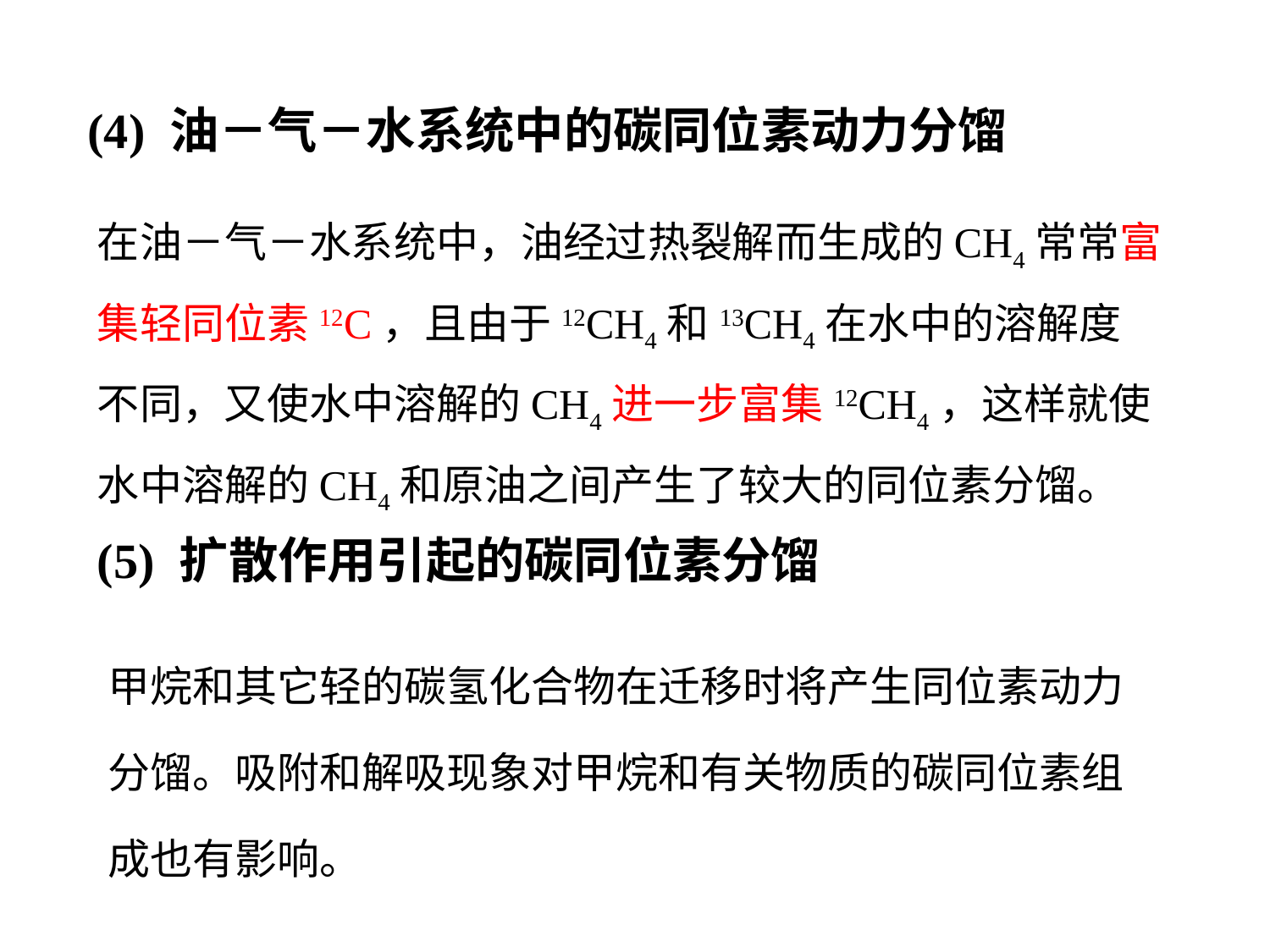

(4) 油－气－水系统中的碳同位素动力分馏
在油－气－水系统中，油经过热裂解而生成的CH4常常富集轻同位素12C，且由于12CH4和13CH4在水中的溶解度不同，又使水中溶解的CH4进一步富集12CH4，这样就使水中溶解的CH4和原油之间产生了较大的同位素分馏。
(5) 扩散作用引起的碳同位素分馏
甲烷和其它轻的碳氢化合物在迁移时将产生同位素动力分馏。吸附和解吸现象对甲烷和有关物质的碳同位素组成也有影响。